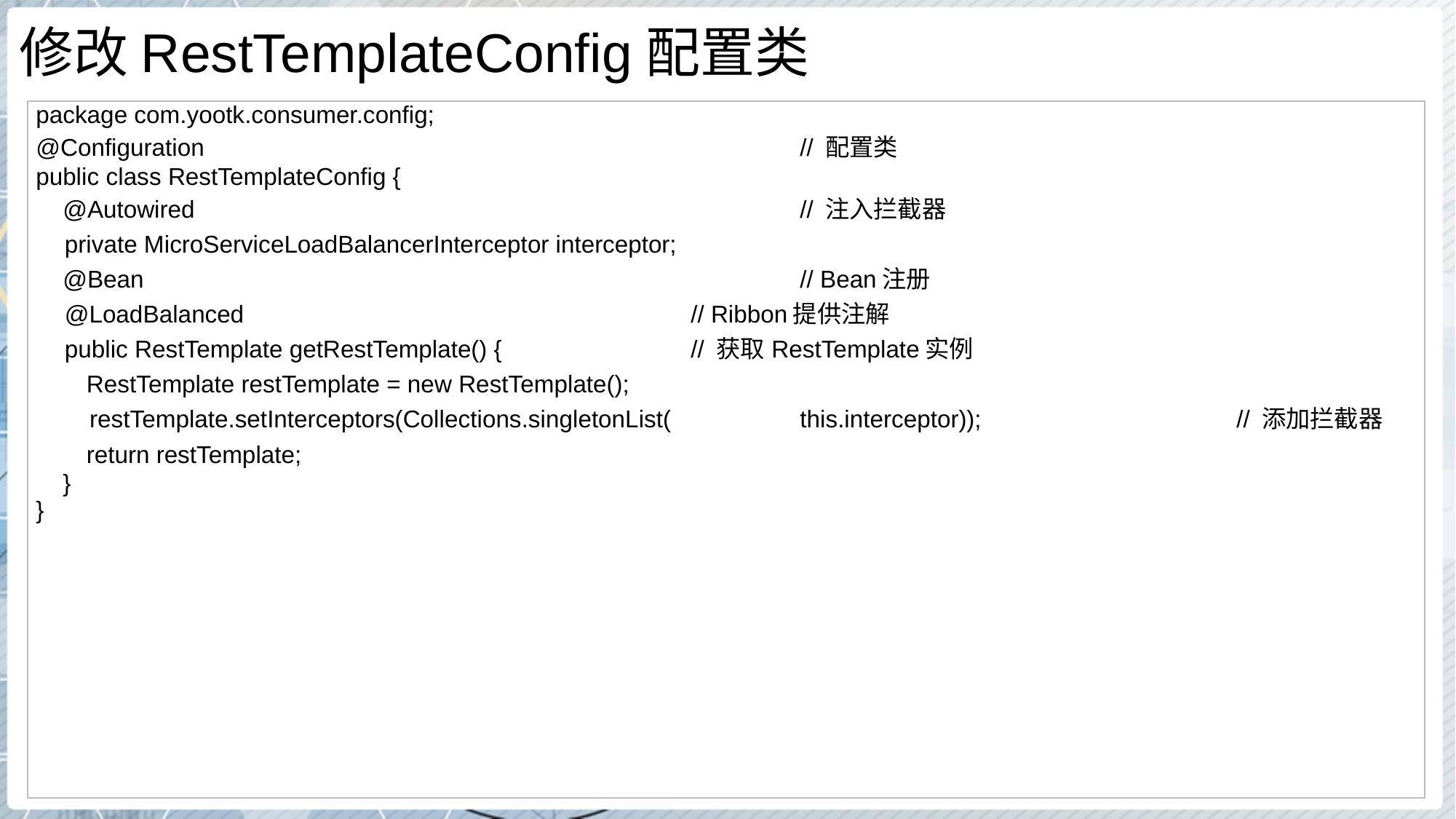

# 修改RestTemplateConfig配置类
| package com.yootk.consumer.config; @Configuration // 配置类 public class RestTemplateConfig { @Autowired // 注入拦截器 private MicroServiceLoadBalancerInterceptor interceptor; @Bean // Bean注册 @LoadBalanced // Ribbon提供注解 public RestTemplate getRestTemplate() { // 获取RestTemplate实例 RestTemplate restTemplate = new RestTemplate(); restTemplate.setInterceptors(Collections.singletonList( this.interceptor)); // 添加拦截器 return restTemplate; } } |
| --- |